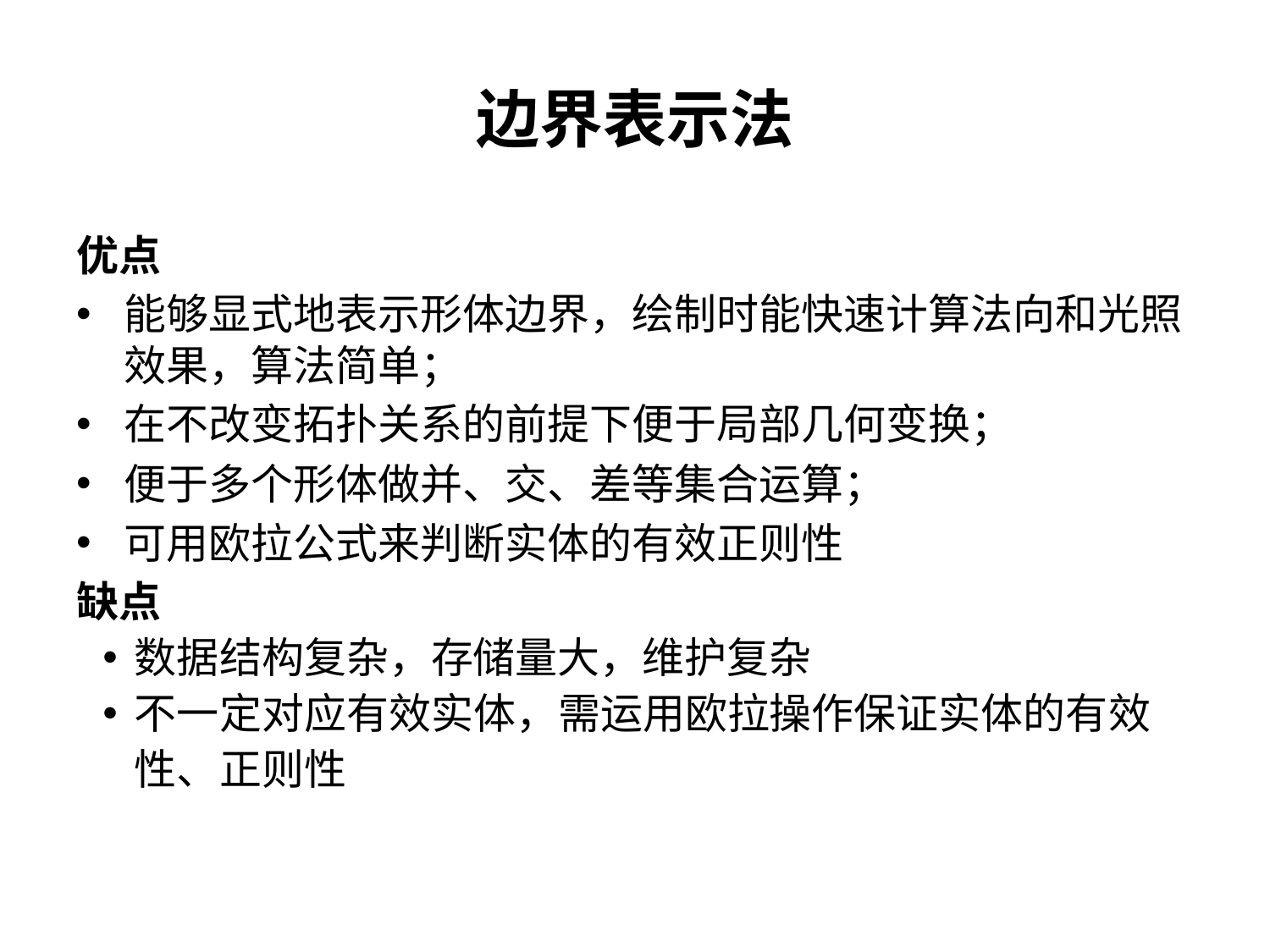

# 边界表示法
优点
能够显式地表示形体边界，绘制时能快速计算法向和光照效果，算法简单；
在不改变拓扑关系的前提下便于局部几何变换；
便于多个形体做并、交、差等集合运算；
可用欧拉公式来判断实体的有效正则性
缺点
数据结构复杂，存储量大，维护复杂
不一定对应有效实体，需运用欧拉操作保证实体的有效性、正则性